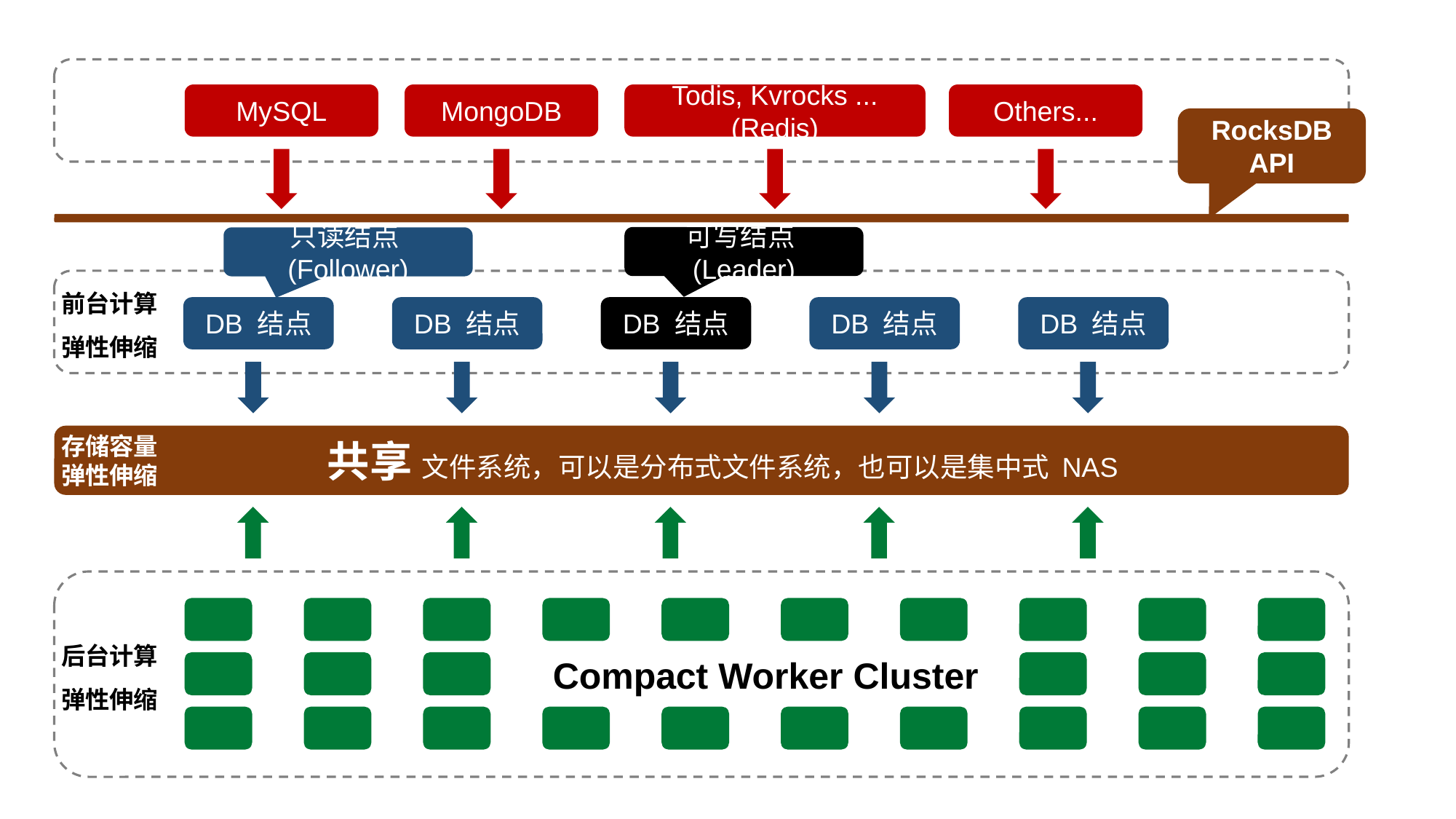

MySQL
MongoDB
Todis, Kvrocks ... (Redis)
Others...
RocksDB API

可写结点(Leader)
只读结点(Follower)
前台计算
弹性伸缩

通过 Raft
实现高可用
DB 结点
DB 结点
DB 结点
DB 结点
DB 结点

　共享 文件系统，可以是分布式文件系统，也可以是集中式 NAS
存储容量
弹性伸缩

后台计算
弹性伸缩
Compact Worker Cluster